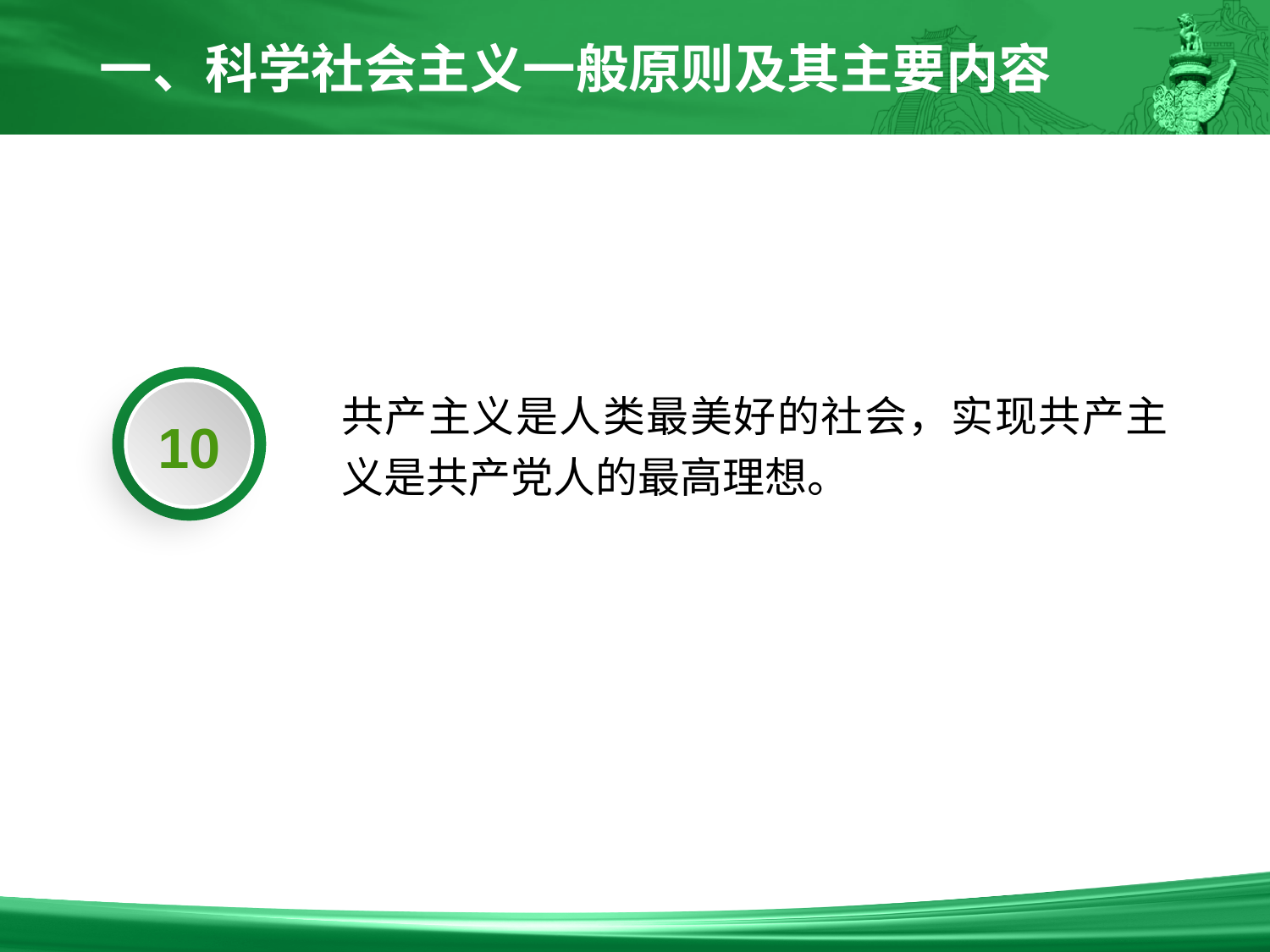

一、科学社会主义一般原则及其主要内容

10
共产主义是人类最美好的社会，实现共产主义是共产党人的最高理想。